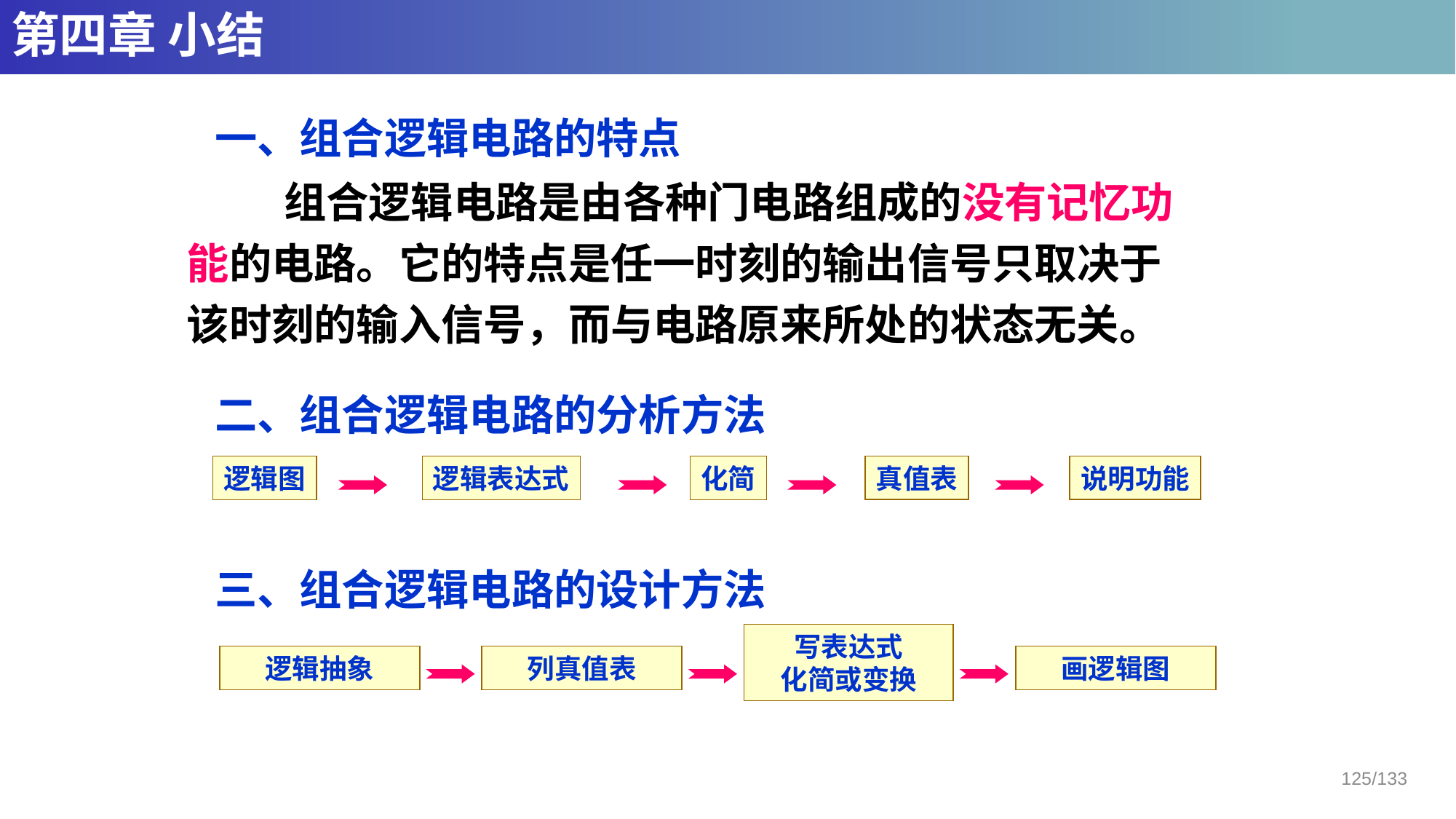

# 第四章 小结
一、组合逻辑电路的特点
         组合逻辑电路是由各种门电路组成的没有记忆功
能的电路。它的特点是任一时刻的输出信号只取决于
该时刻的输入信号，而与电路原来所处的状态无关。
二、组合逻辑电路的分析方法
真值表
说明功能
逻辑图
逻辑表达式
化简

三、组合逻辑电路的设计方法
写表达式
化简或变换
逻辑抽象
列真值表
画逻辑图

125/133